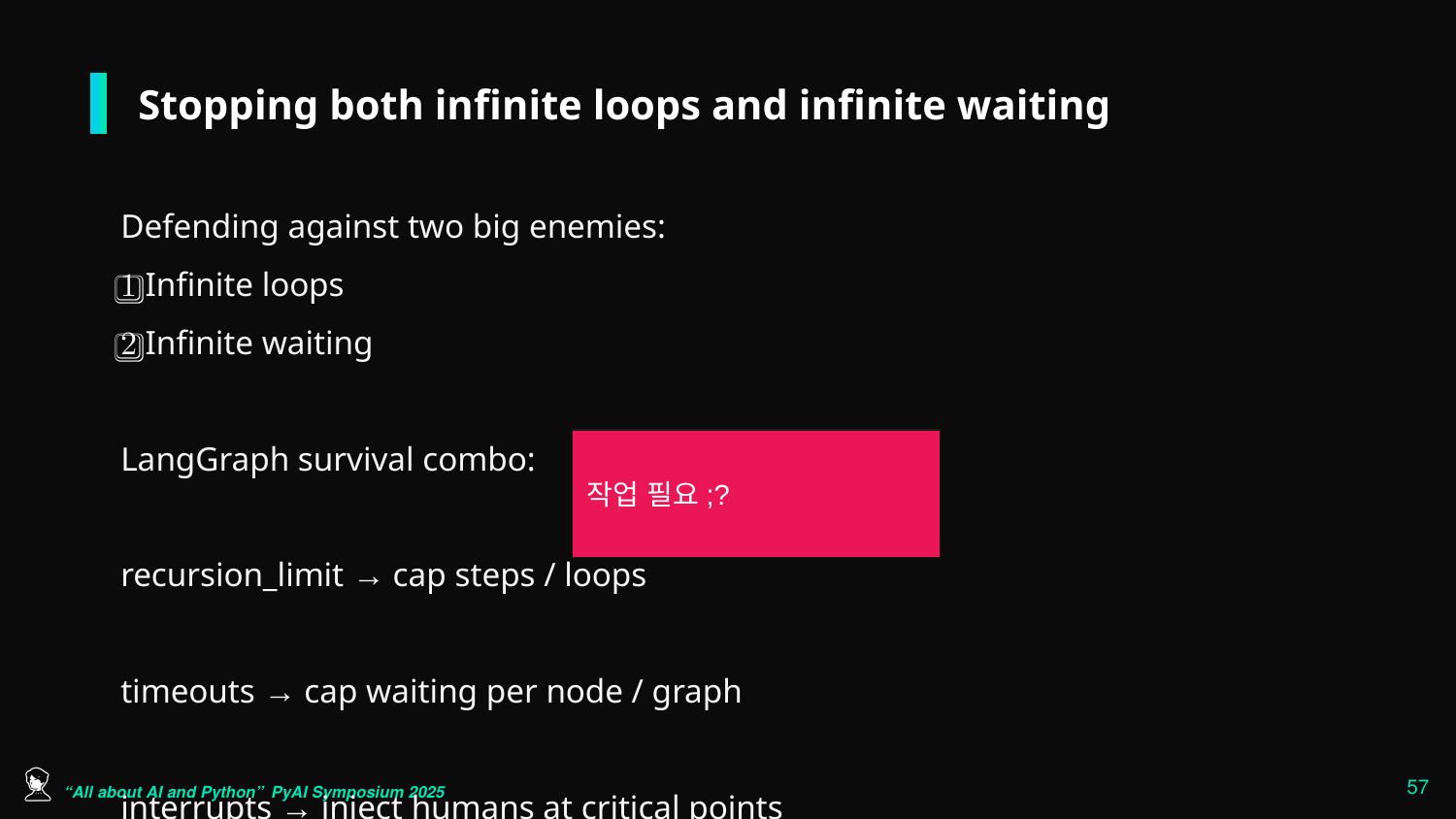

# Stopping both infinite loops and infinite waiting
Defending against two big enemies:
1️⃣ Infinite loops
2️⃣ Infinite waiting

LangGraph survival combo:

recursion_limit → cap steps / loops

timeouts → cap waiting per node / graph

interrupts → inject humans at critical points

errors-as-state → avoid global 500s

Together, these turn LangGraph from:

“a nice way to draw graphs”

into “a runtime that keeps your multi-agent system alive in production”
작업 필요;?
57